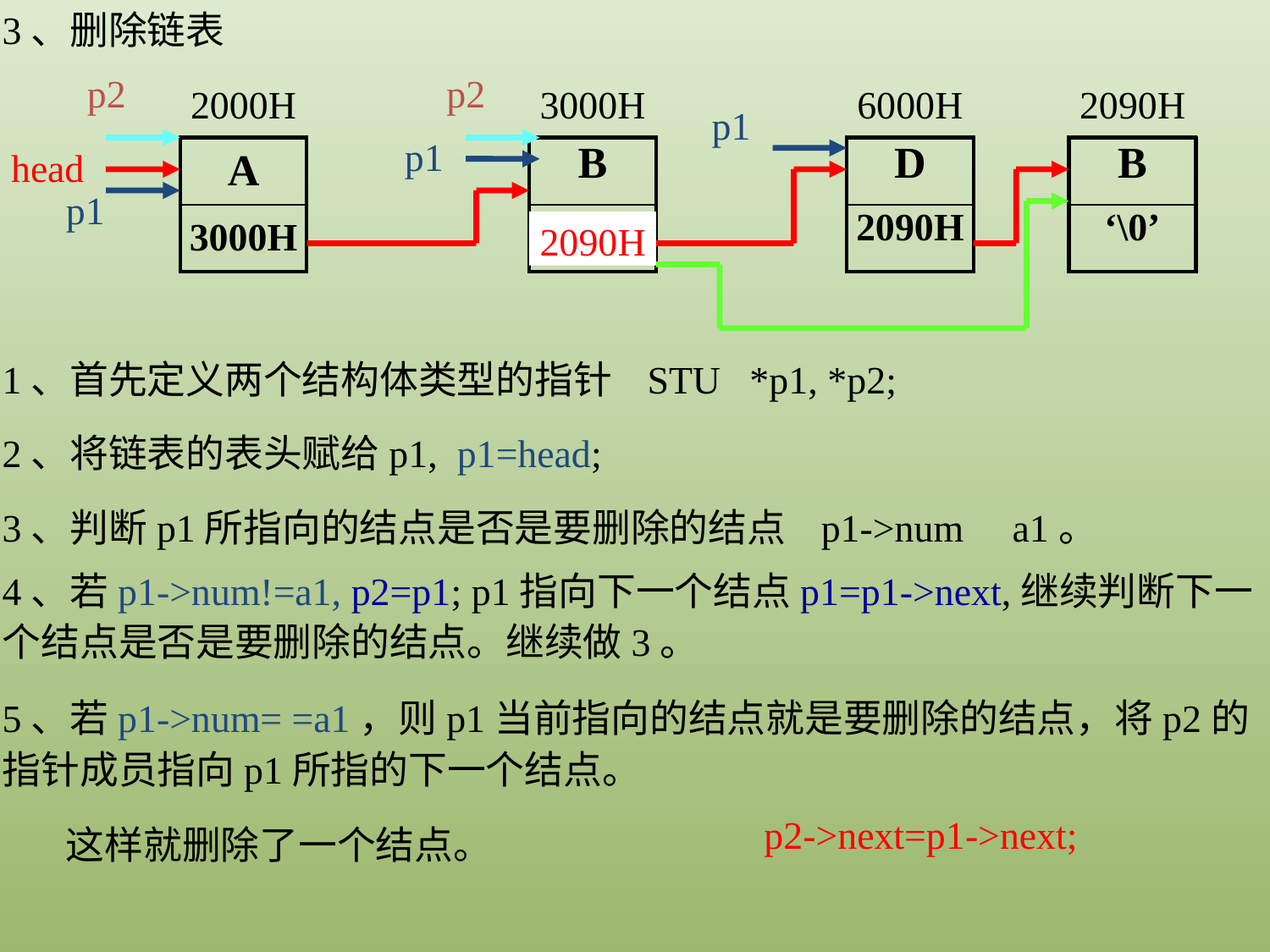

3、删除链表
p2

p2

2000H
3000H
6000H
2090H
p1

p1

| A |
| --- |
| 3000H |
| B |
| --- |
| 6000H |
| D |
| --- |
| 2090H |
| B |
| --- |
| ‘\0’ |
head

p1

2090H

1、首先定义两个结构体类型的指针   STU   *p1, *p2;
2、将链表的表头赋给p1,  p1=head;
3、判断p1所指向的结点是否是要删除的结点   p1->num     a1。
4、若p1->num!=a1, p2=p1; p1指向下一个结点p1=p1->next,继续判断下一个结点是否是要删除的结点。继续做3。
5、若p1->num= =a1，则p1当前指向的结点就是要删除的结点，将p2的指针成员指向p1所指的下一个结点。
p2->next=p1->next;
这样就删除了一个结点。
575